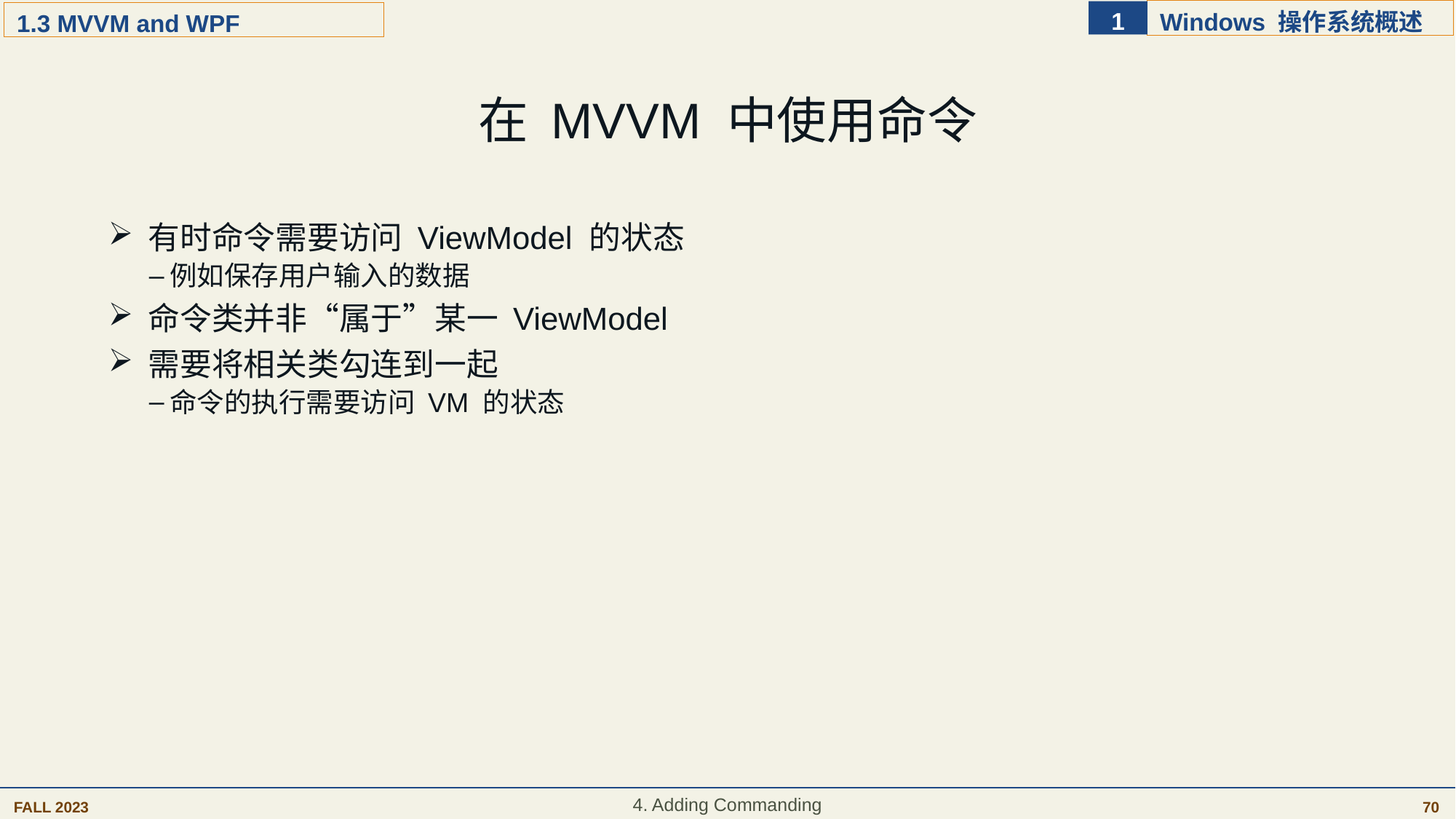

在 MVVM 中使用命令
 有时命令需要访问 ViewModel 的状态
例如保存用户输入的数据
 命令类并非“属于”某一 ViewModel
 需要将相关类勾连到一起
命令的执行需要访问 VM 的状态

4. Adding Commanding